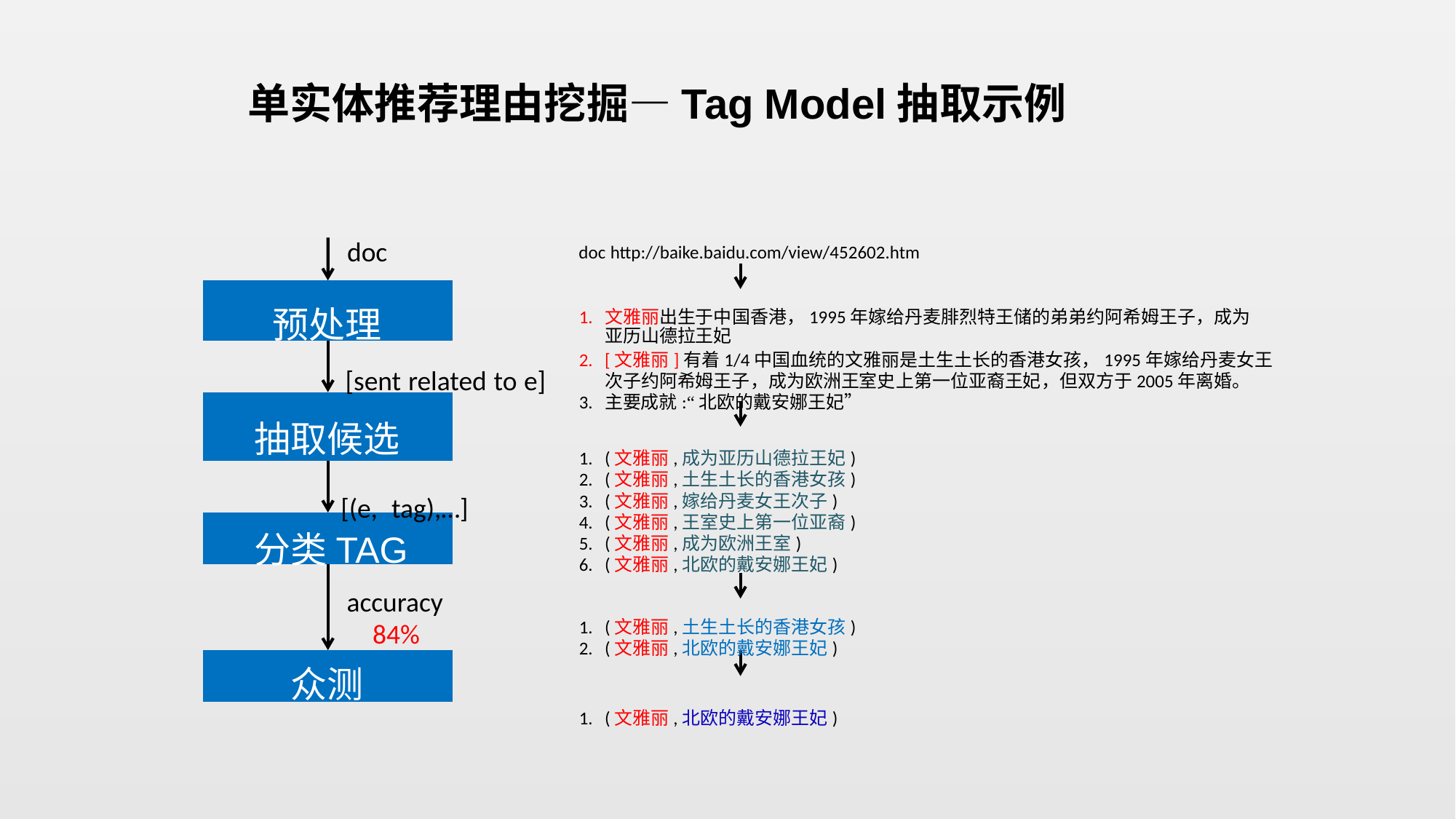

单实体推荐理由挖掘—Tag Model抽取示例
doc

doc http://baike.baidu.com/view/452602.htm

	预处理

				[sent related to e]

抽取候选

			[(e,  tag),…]
分类TAG
					accuracy
						84%
		众测
1.

2.

3.

1.
2.
3.
4.
5.
6.

1.
2.

1.
文雅丽出生于中国香港，1995年嫁给丹麦腓烈特王储的弟弟约阿希姆王子，成为
亚历山德拉王妃
[文雅丽]有着1/4中国血统的文雅丽是土生土长的香港女孩，1995年嫁给丹麦女王
次子约阿希姆王子，成为欧洲王室史上第一位亚裔王妃，但双方于2005年离婚。
主要成就:“北欧的戴安娜王妃”

(文雅丽,成为亚历山德拉王妃)
(文雅丽,土生土长的香港女孩)
(文雅丽,嫁给丹麦女王次子)
(文雅丽,王室史上第一位亚裔)
(文雅丽,成为欧洲王室)
(文雅丽,北欧的戴安娜王妃)

(文雅丽,土生土长的香港女孩)
(文雅丽,北欧的戴安娜王妃)

(文雅丽,北欧的戴安娜王妃)